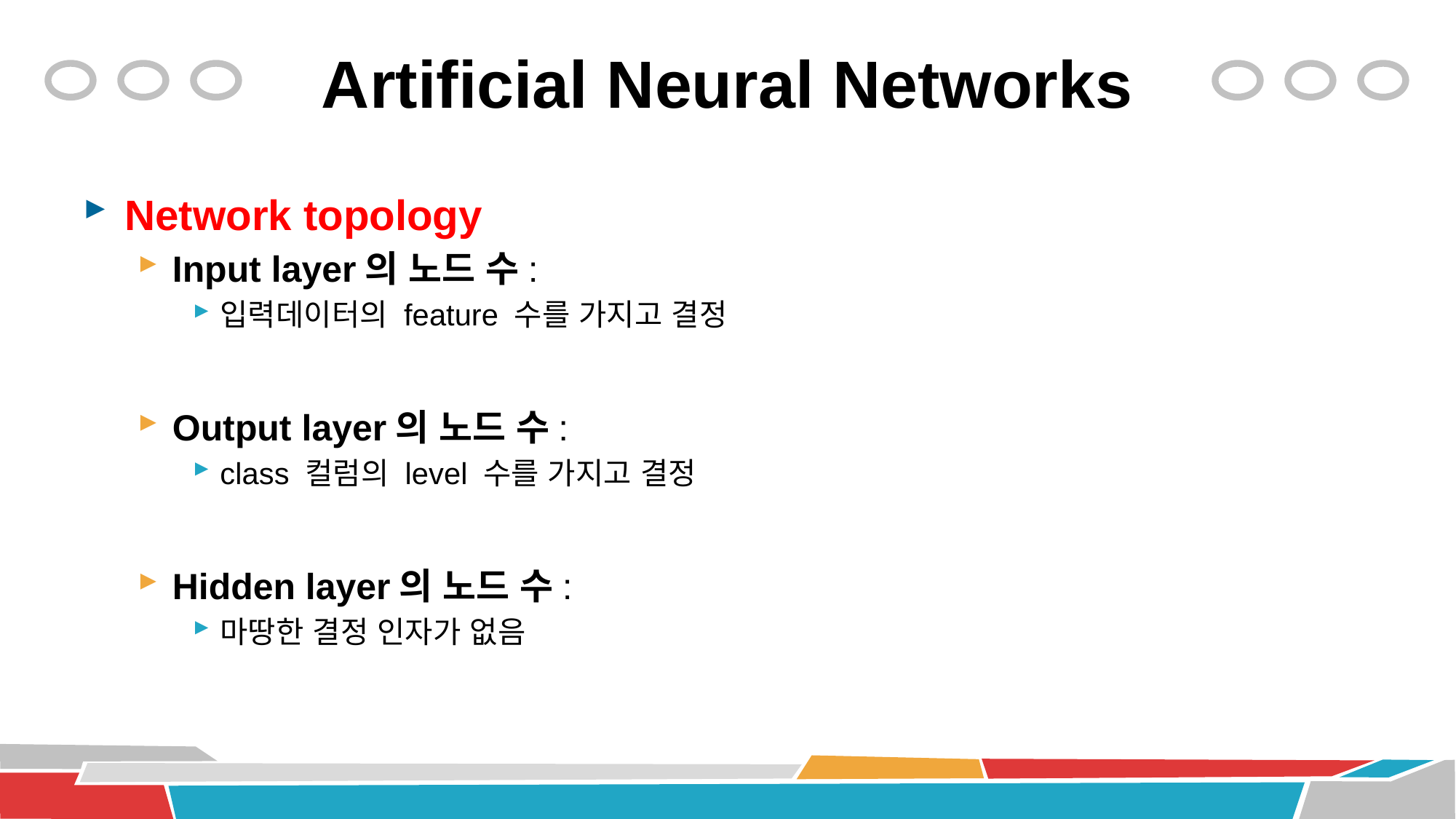

# Artificial Neural Networks
Network topology
Input layer의 노드 수:
입력데이터의 feature 수를 가지고 결정

Output layer의 노드 수:
class 컬럼의 level 수를 가지고 결정

Hidden layer의 노드 수:
마땅한 결정 인자가 없음